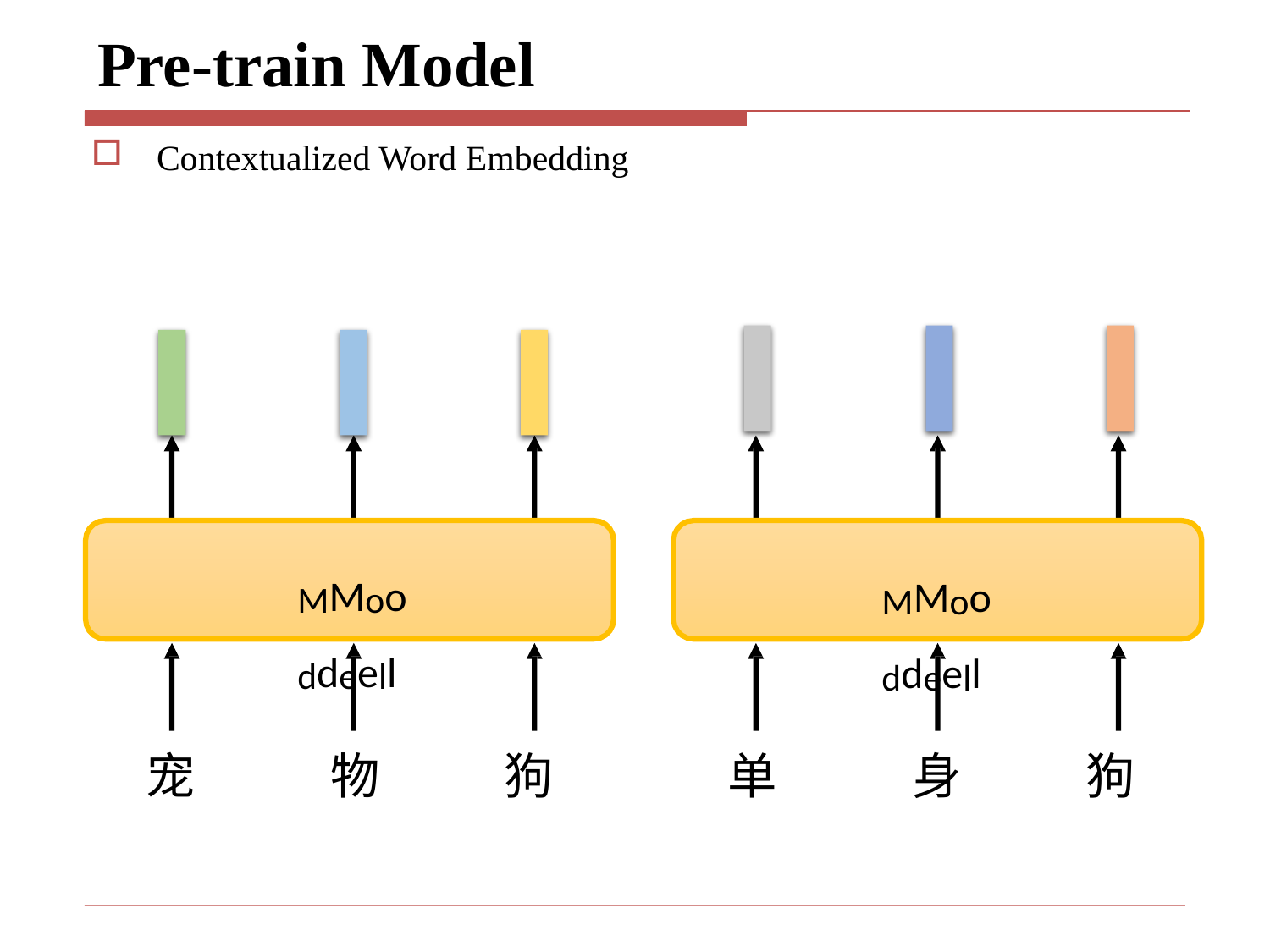

# Pre-train Model
Contextualized Word Embedding

MMooddeell
MMooddeell
Model
Model
Model
Model

宠
物
狗
单
身
狗